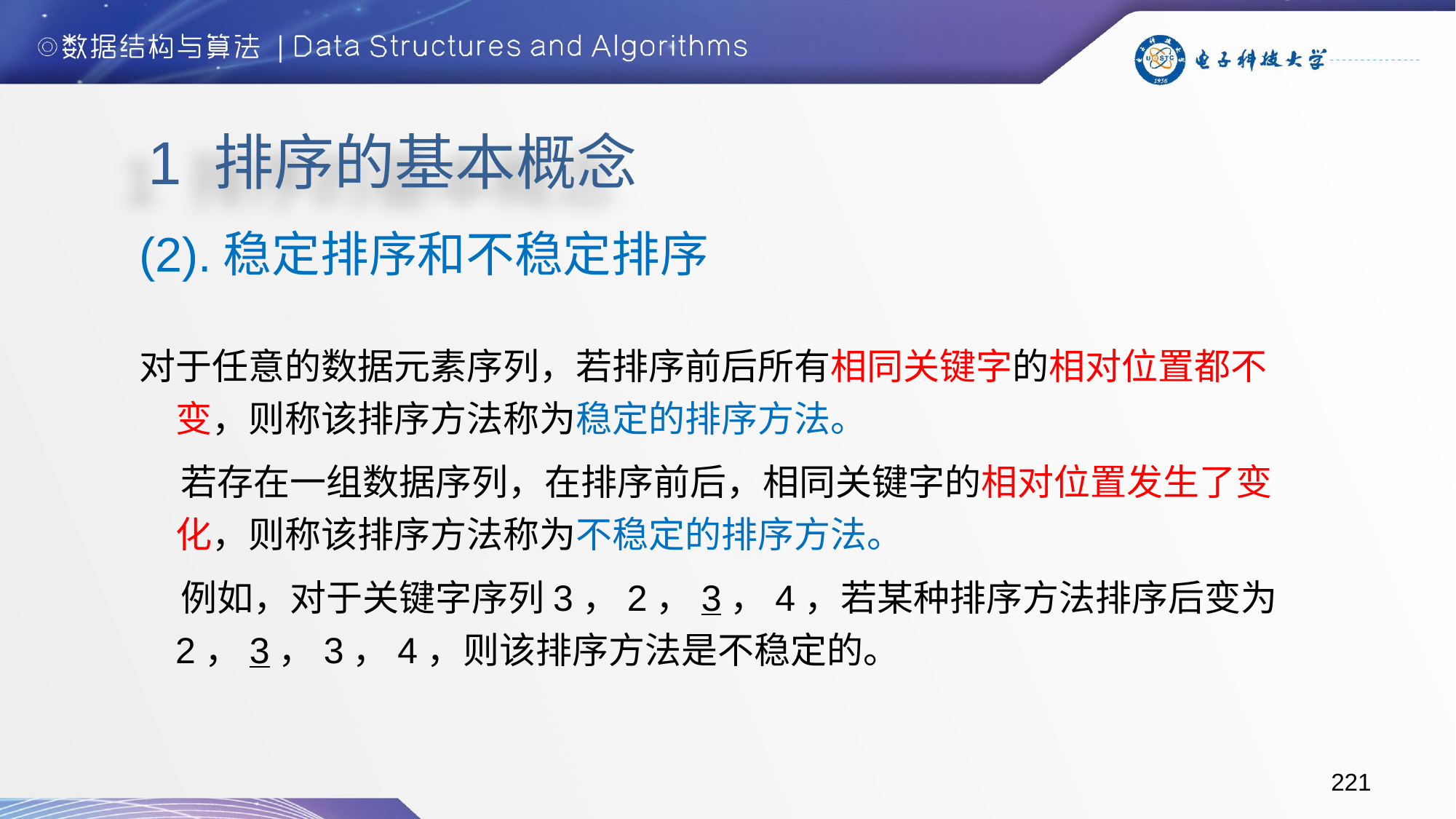

# 1 排序的基本概念
(2).稳定排序和不稳定排序
对于任意的数据元素序列，若排序前后所有相同关键字的相对位置都不变，则称该排序方法称为稳定的排序方法。
    若存在一组数据序列，在排序前后，相同关键字的相对位置发生了变化，则称该排序方法称为不稳定的排序方法。
    例如，对于关键字序列3，2，3，4，若某种排序方法排序后变为2，3，3，4，则该排序方法是不稳定的。
221